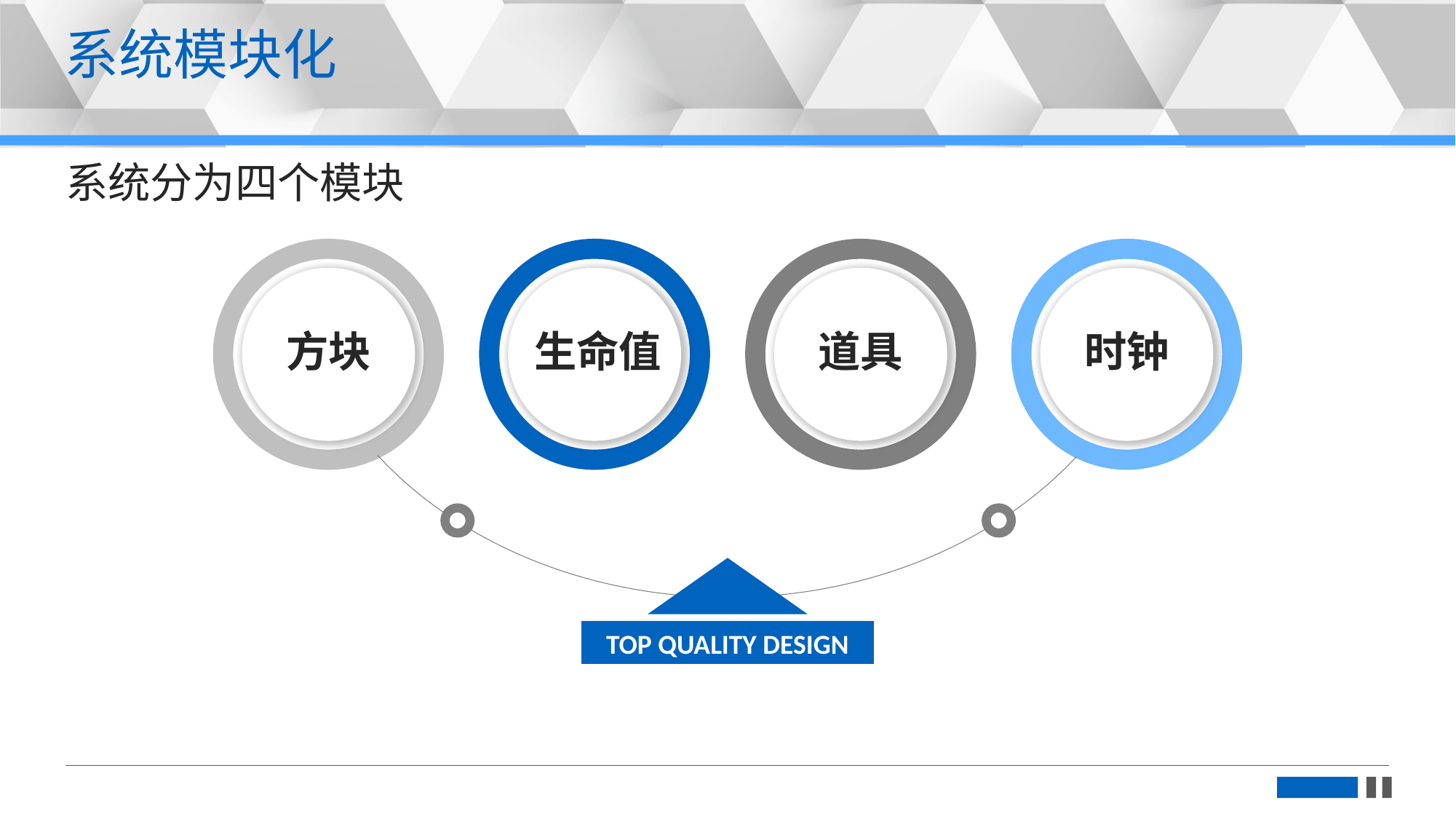

更多精品PPT模板下载：https://shop162430736.taobao.com
系统模块化
系统分为四个模块

生命值
时钟
方块
道具

TOP QUALITY DESIGN
13